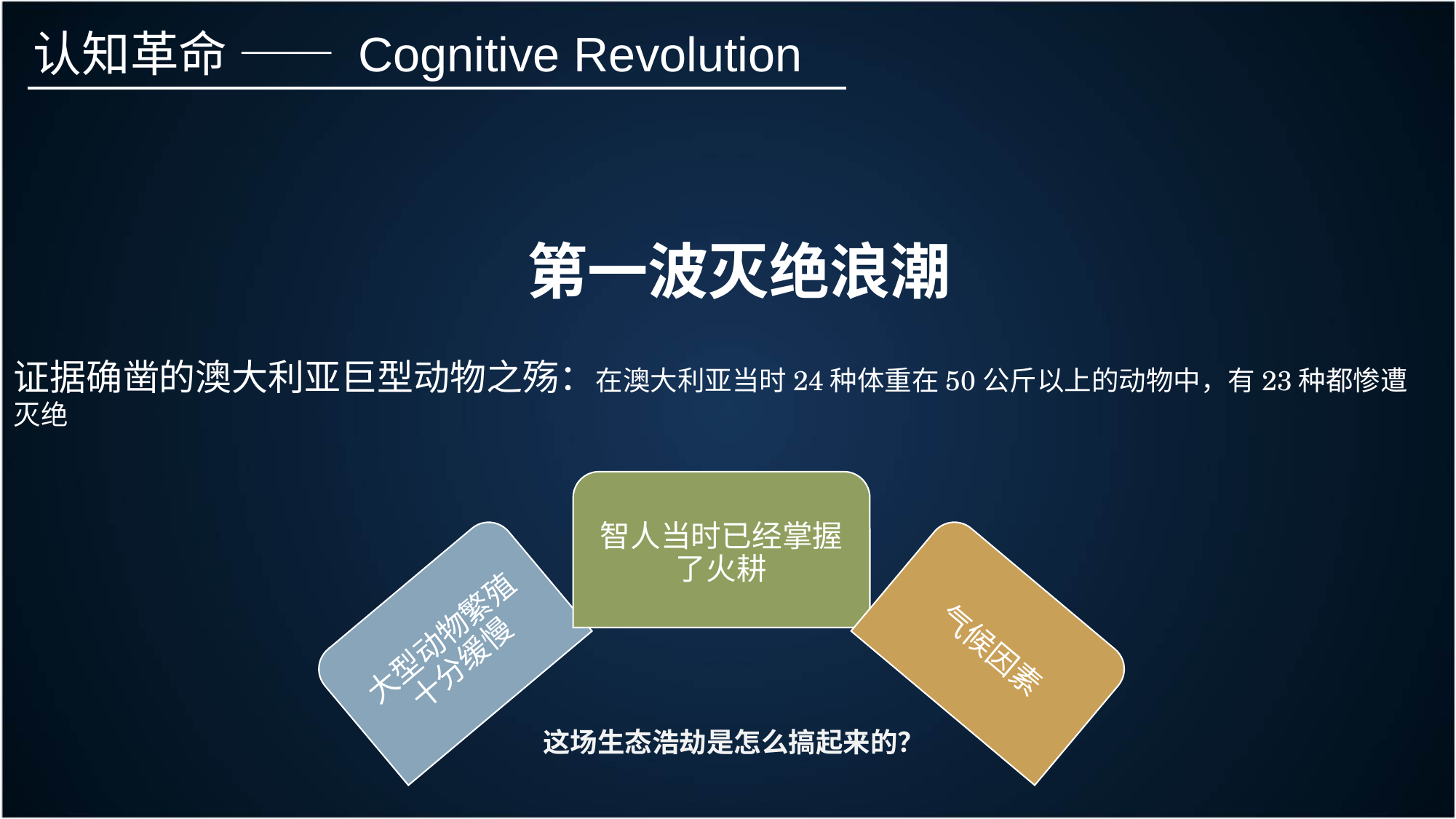

认知革命 —— Cognitive Revolution
第一波灭绝浪潮
证据确凿的澳大利亚巨型动物之殇：在澳大利亚当时24种体重在50公斤以上的动物中，有23种都惨遭灭绝
大型动物繁殖十分缓慢
智人当时已经掌握了火耕
气候因素
这场生态浩劫是怎么搞起来的？